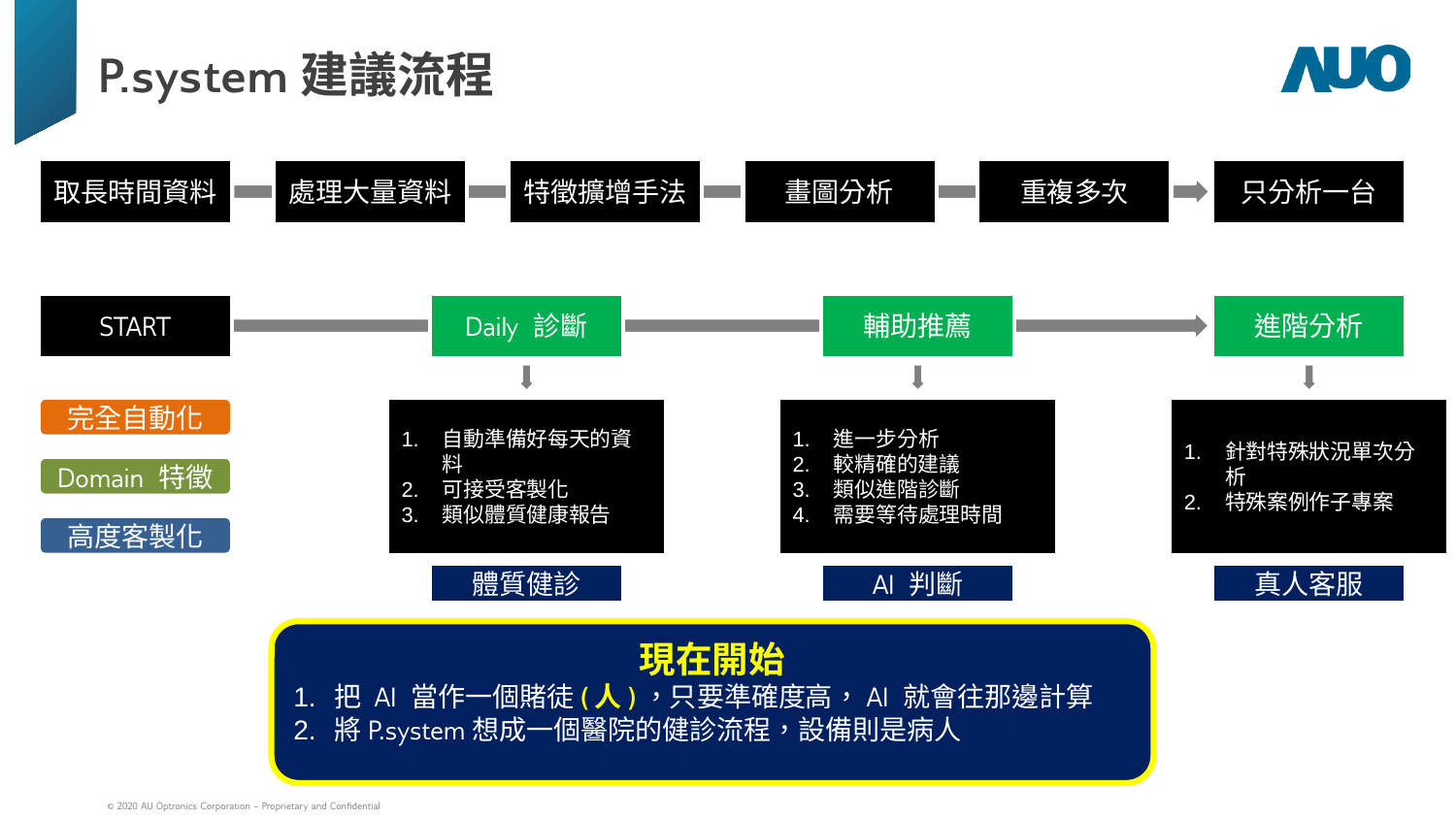

P.system建議流程
取長時間資料
處理大量資料
特徵擴增手法
畫圖分析
重複多次
只分析一台

START
Daily 診斷
輔助推薦
進階分析

完全自動化
自動準備好每天的資料
可接受客製化
類似體質健康報告
進一步分析
較精確的建議
類似進階診斷
需要等待處理時間
針對特殊狀況單次分析
特殊案例作子專案
Domain 特徵
高度客製化
體質健診
AI 判斷
真人客服
現在開始
把 AI 當作一個賭徒(人)，只要準確度高，AI 就會往那邊計算
將P.system想成一個醫院的健診流程，設備則是病人